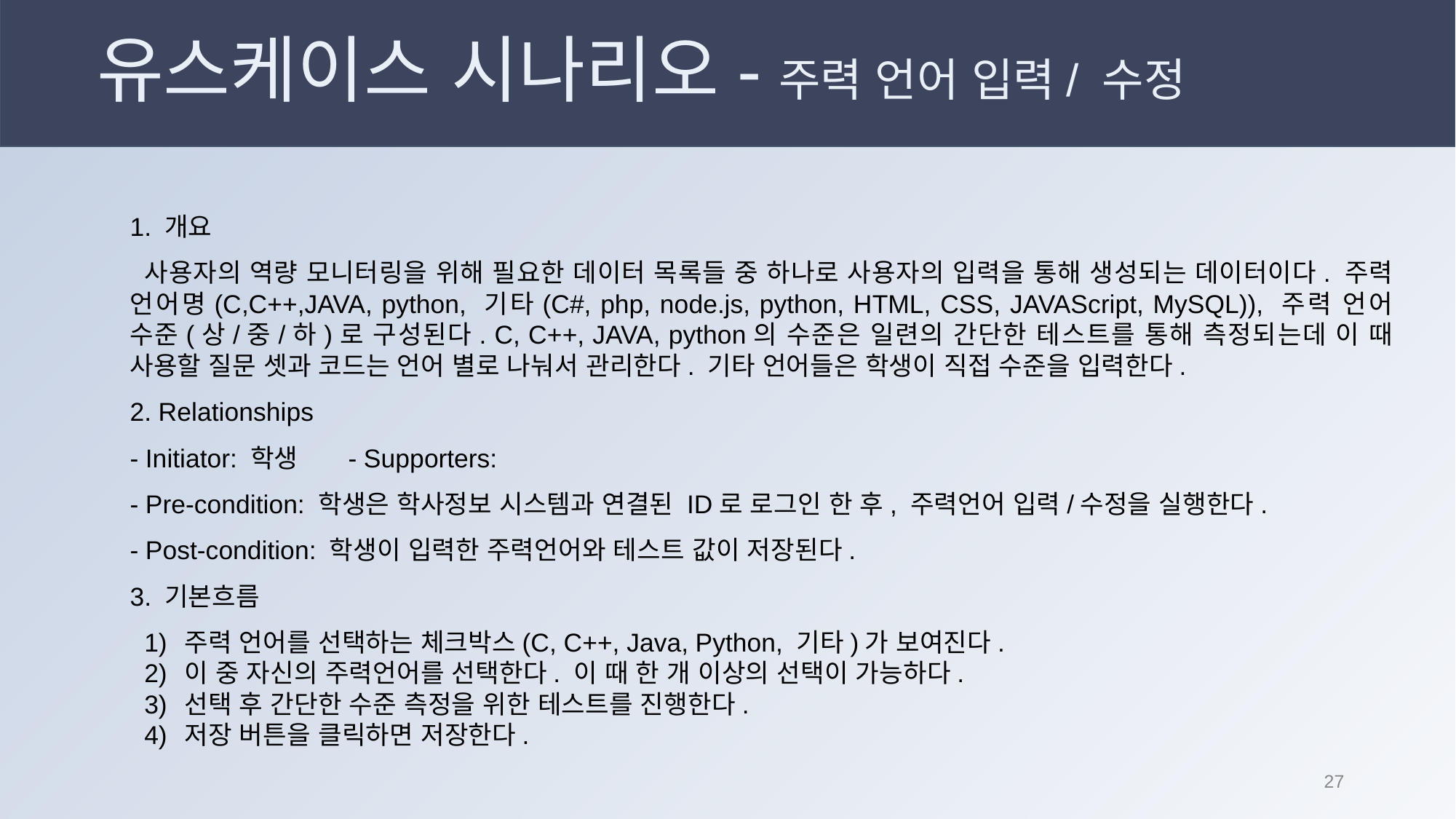

# 유스케이스 시나리오-주력 언어 입력/ 수정

1. 개요
 사용자의 역량 모니터링을 위해 필요한 데이터 목록들 중 하나로 사용자의 입력을 통해 생성되는 데이터이다. 주력 언어명(C,C++,JAVA, python, 기타(C#, php, node.js, python, HTML, CSS, JAVAScript, MySQL)), 주력 언어 수준(상/중/하)로 구성된다. C, C++, JAVA, python의 수준은 일련의 간단한 테스트를 통해 측정되는데 이 때 사용할 질문 셋과 코드는 언어 별로 나눠서 관리한다. 기타 언어들은 학생이 직접 수준을 입력한다.
2. Relationships
- Initiator: 학생	- Supporters:
- Pre-condition: 학생은 학사정보 시스템과 연결된 ID로 로그인 한 후, 주력언어 입력/수정을 실행한다.
- Post-condition: 학생이 입력한 주력언어와 테스트 값이 저장된다.
3. 기본흐름
주력 언어를 선택하는 체크박스(C, C++, Java, Python, 기타)가 보여진다.
이 중 자신의 주력언어를 선택한다. 이 때 한 개 이상의 선택이 가능하다.
선택 후 간단한 수준 측정을 위한 테스트를 진행한다.
저장 버튼을 클릭하면 저장한다.
27